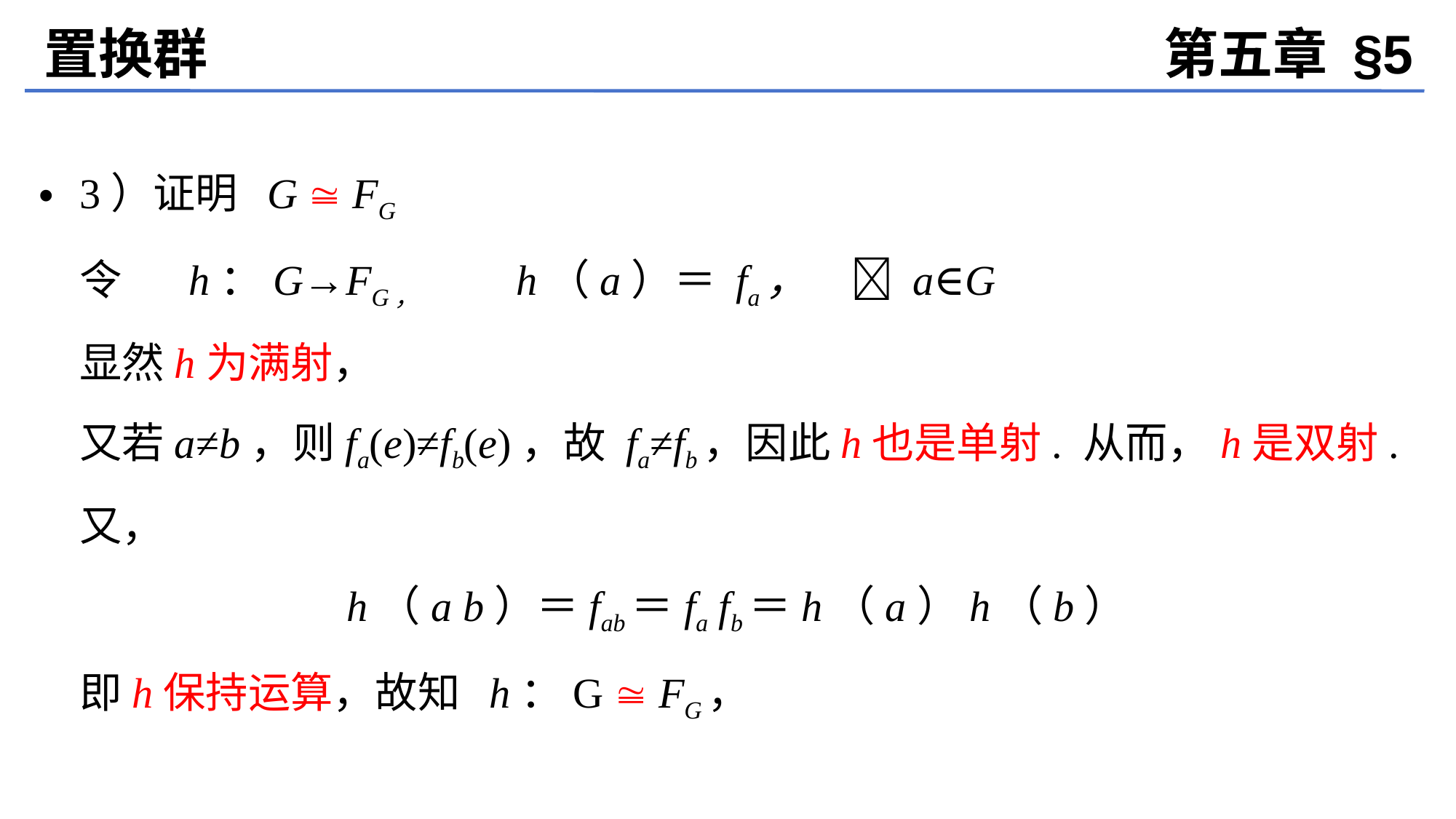

置换群
第五章 §5
3）证明  G ≅ FG
	令      h：G→FG，	h（a）＝ fa，　∀ a∈G
	显然h为满射，
	又若a≠b，则fa(e)≠fb(e)，故 fa≠fb，因此h也是单射. 从而，h是双射. 又，
	h（a b）＝fab＝fa fb＝h（a）h（b）
	即h保持运算，故知  h：G ≅ FG，